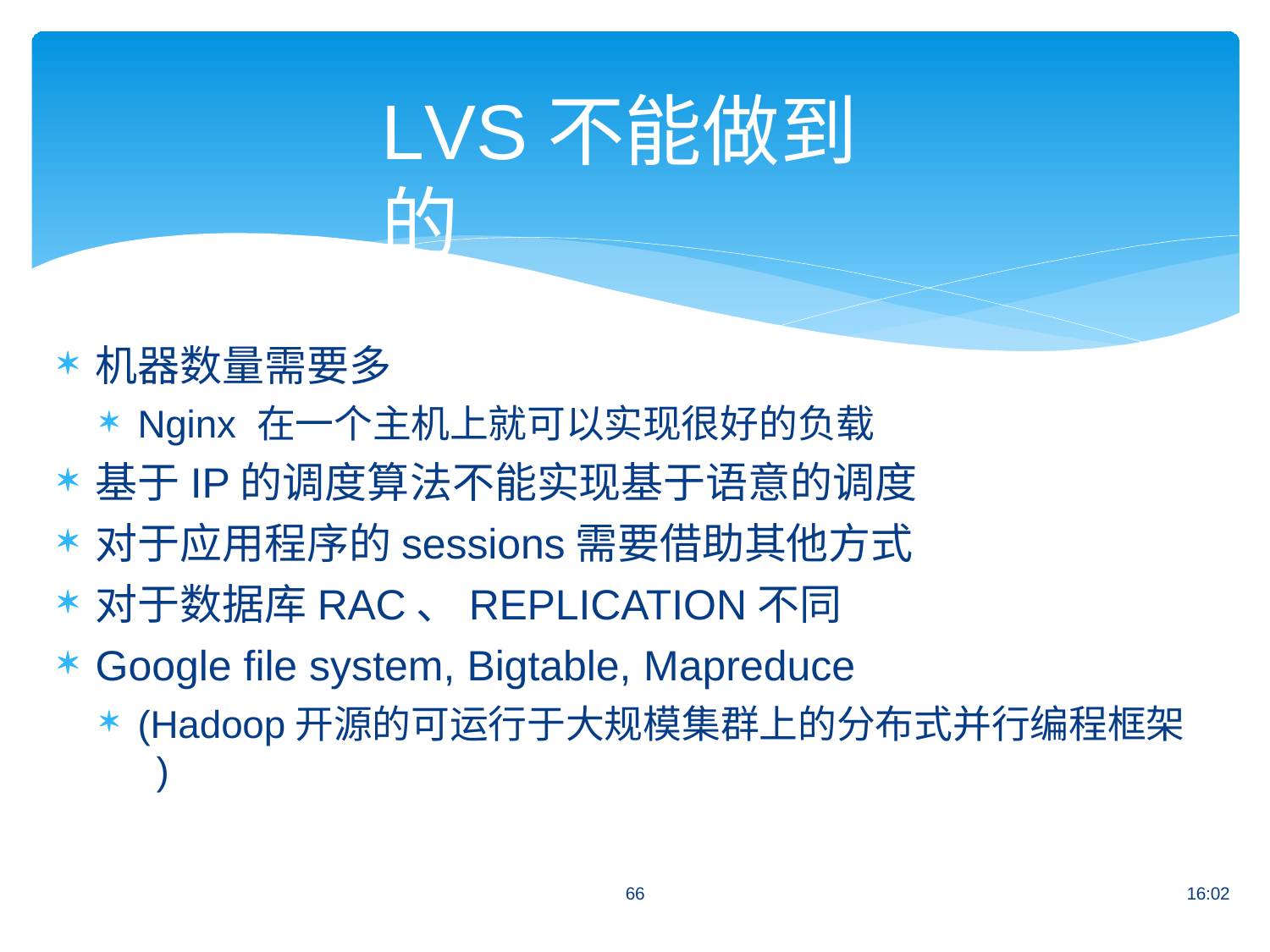

# LVS不能做到的

机器数量需要多
Nginx 在一个主机上就可以实现很好的负载
基于IP的调度算法不能实现基于语意的调度
对于应用程序的sessions需要借助其他方式
对于数据库RAC、REPLICATION不同
Google file system, Bigtable, Mapreduce
(Hadoop开源的可运行于大规模集群上的分布式并行编程框架 )
66
16:02